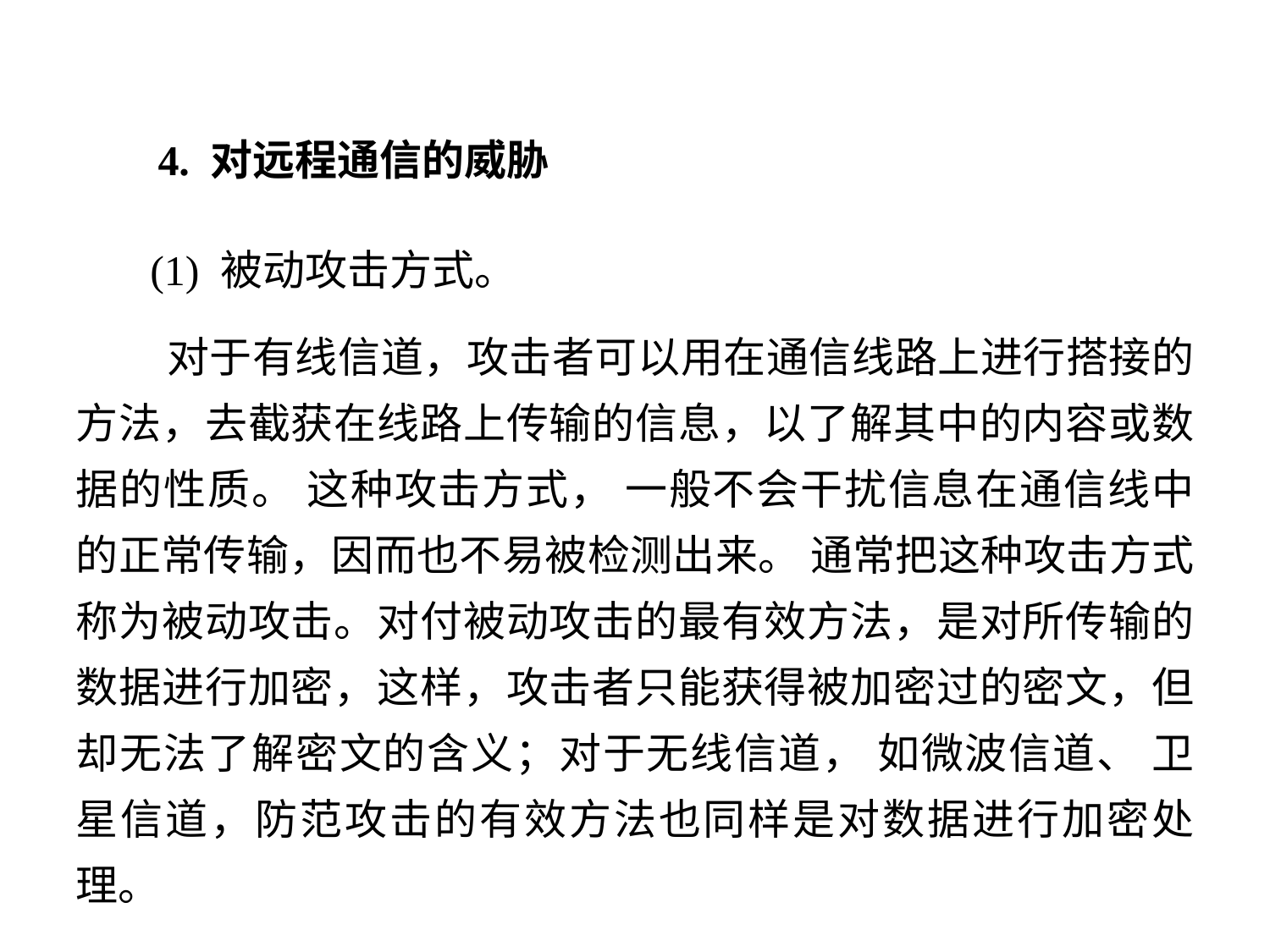

4. 对远程通信的威胁
       (1) 被动攻击方式。
        对于有线信道，攻击者可以用在通信线路上进行搭接的方法，去截获在线路上传输的信息，以了解其中的内容或数据的性质。 这种攻击方式， 一般不会干扰信息在通信线中的正常传输，因而也不易被检测出来。 通常把这种攻击方式称为被动攻击。对付被动攻击的最有效方法，是对所传输的数据进行加密，这样，攻击者只能获得被加密过的密文，但却无法了解密文的含义；对于无线信道， 如微波信道、 卫星信道，防范攻击的有效方法也同样是对数据进行加密处理。